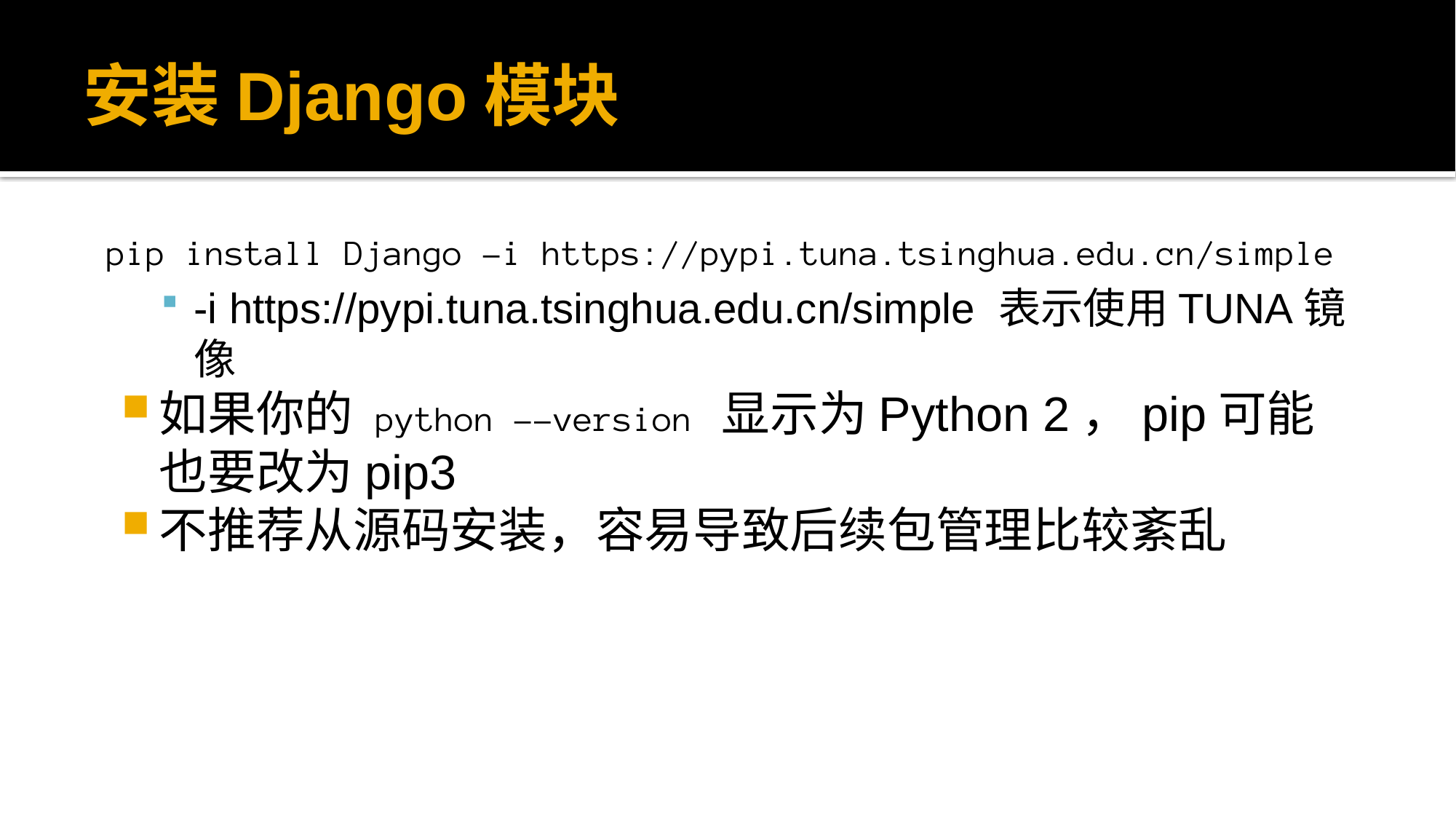

# 安装Django模块
pip install Django -i https://pypi.tuna.tsinghua.edu.cn/simple
-i https://pypi.tuna.tsinghua.edu.cn/simple 表示使用TUNA镜像
如果你的 python --version 显示为Python 2，pip可能也要改为pip3
不推荐从源码安装，容易导致后续包管理比较紊乱